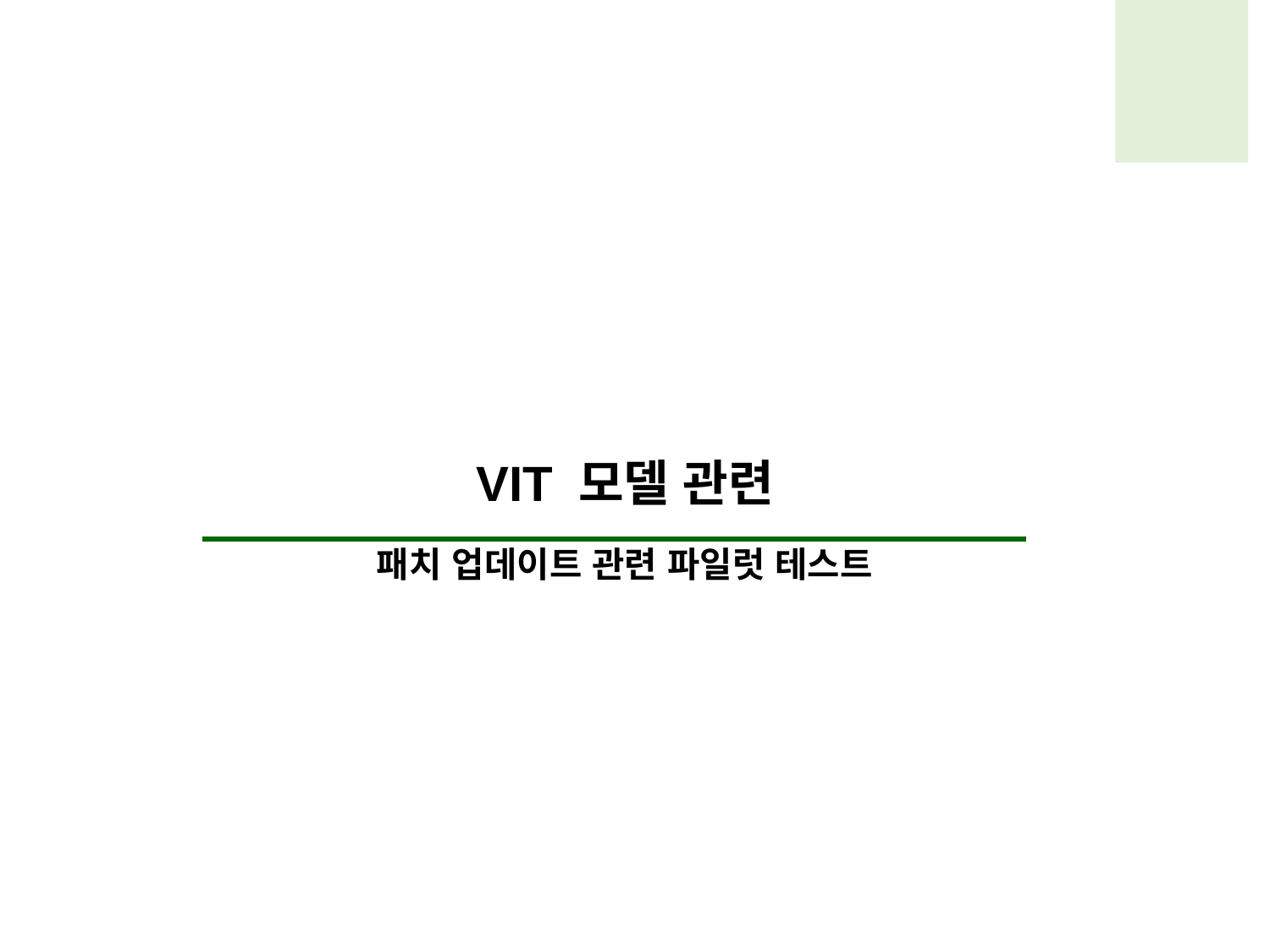

VIT 모델 관련
패치 업데이트 관련 파일럿 테스트